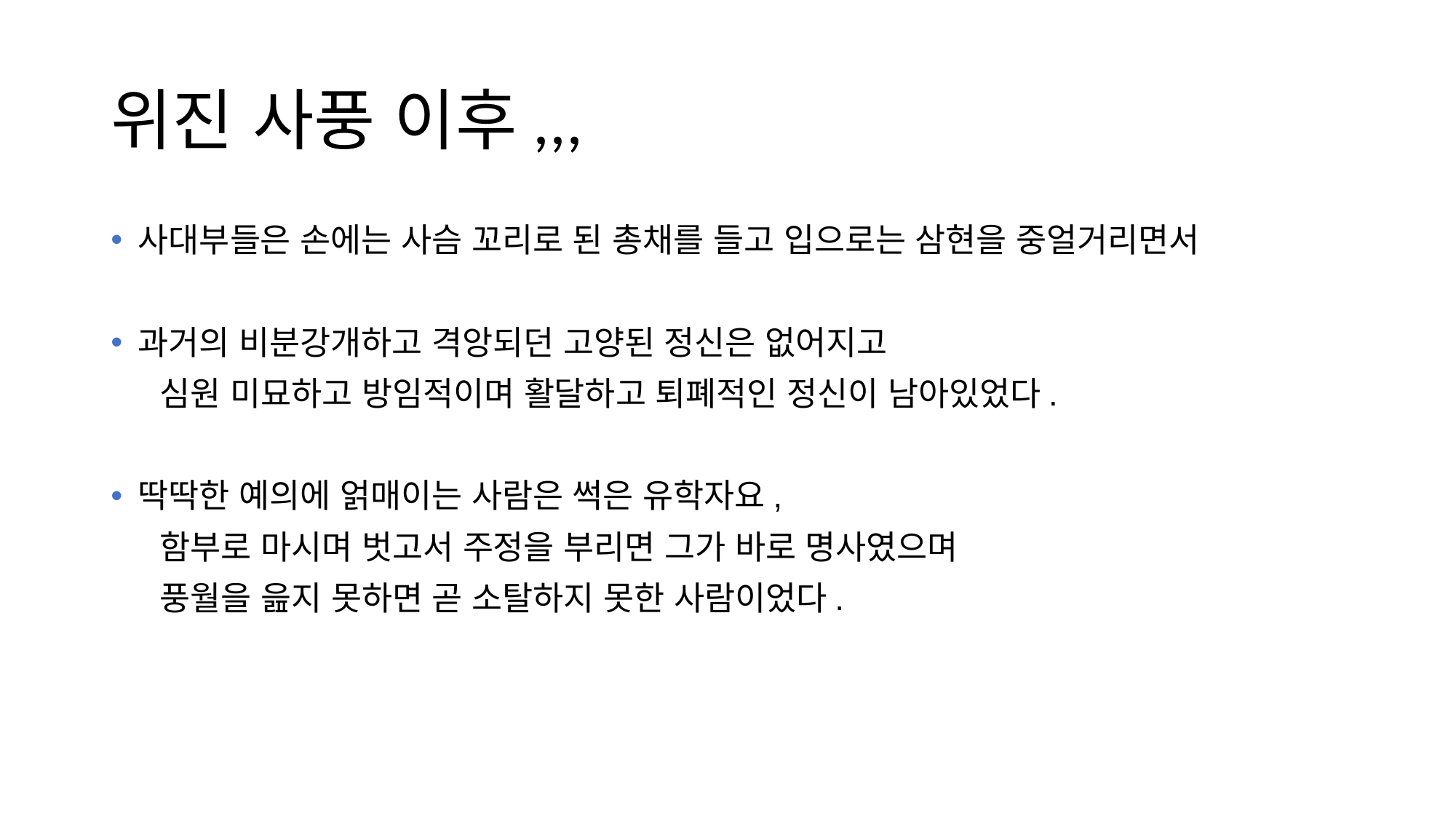

# 위진 사풍 이후,,,
사대부들은 손에는 사슴 꼬리로 된 총채를 들고 입으로는 삼현을 중얼거리면서

과거의 비분강개하고 격앙되던 고양된 정신은 없어지고
   심원 미묘하고 방임적이며 활달하고 퇴폐적인 정신이 남아있었다.

딱딱한 예의에 얽매이는 사람은 썩은 유학자요,
   함부로 마시며 벗고서 주정을 부리면 그가 바로 명사였으며
   풍월을 읊지 못하면 곧 소탈하지 못한 사람이었다.